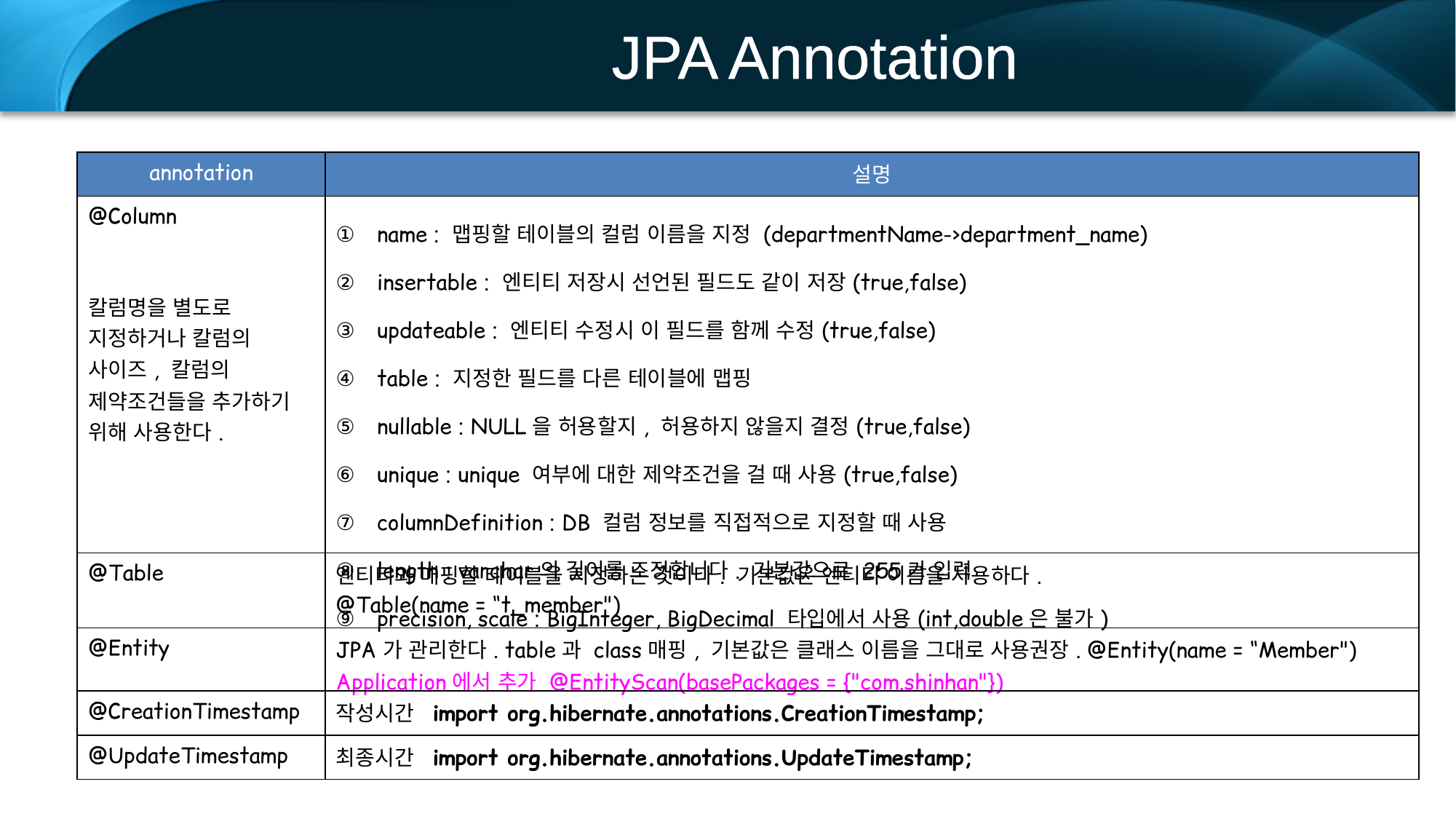

JPA Annotation

| annotation | 설명 |
| --- | --- |
| @Column 칼럼명을 별도로 지정하거나 칼럼의 사이즈, 칼럼의 제약조건들을 추가하기 위해 사용한다. | name : 맵핑할 테이블의 컬럼 이름을 지정 (departmentName->department\_name) insertable : 엔티티 저장시 선언된 필드도 같이 저장(true,false) updateable : 엔티티 수정시 이 필드를 함께 수정(true,false) table : 지정한 필드를 다른 테이블에 맵핑 nullable : NULL을 허용할지, 허용하지 않을지 결정(true,false) unique : unique 여부에 대한 제약조건을 걸 때 사용(true,false) columnDefinition : DB 컬럼 정보를 직접적으로 지정할 때 사용 length : varchar의 길이를 조정합니다. 기본값으로 255가 입력 precision, scale : BigInteger, BigDecimal 타입에서 사용(int,double은 불가) |
| @Table | 엔티티와 매핑할 테이블을 지정하는 것이다. 기본값은 엔티티 이름을 사용하다. @Table(name = “t\_member") |
| @Entity | JPA가 관리한다. table과 class매핑, 기본값은 클래스 이름을 그대로 사용권장. @Entity(name = “Member") Application에서 추가 @EntityScan(basePackages = {"com.shinhan"}) |
| @CreationTimestamp | 작성시간 import org.hibernate.annotations.CreationTimestamp; |
| @UpdateTimestamp | 최종시간 import org.hibernate.annotations.UpdateTimestamp; |